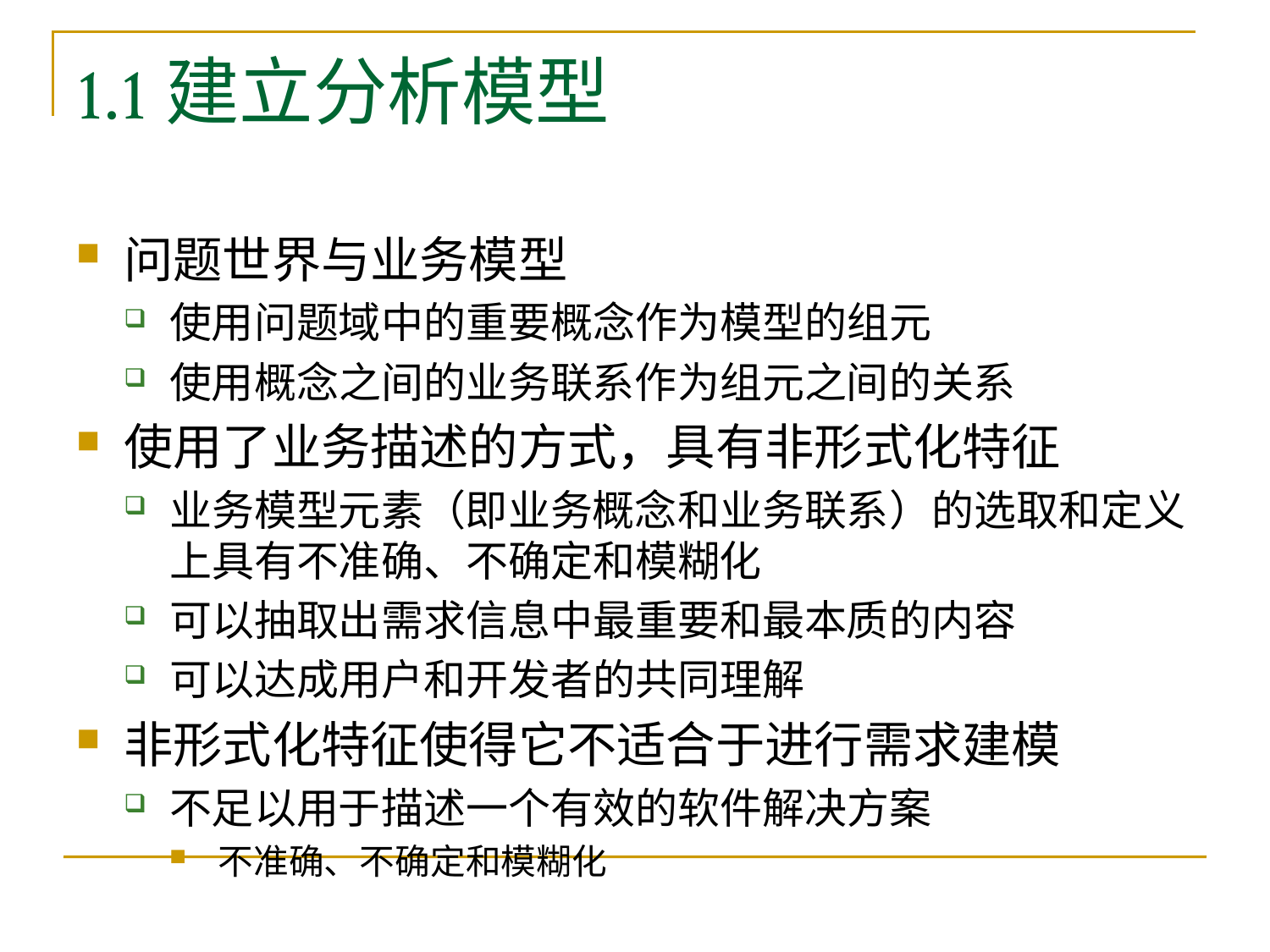

# 1.1建立分析模型
问题世界与业务模型
使用问题域中的重要概念作为模型的组元
使用概念之间的业务联系作为组元之间的关系
使用了业务描述的方式，具有非形式化特征
业务模型元素（即业务概念和业务联系）的选取和定义上具有不准确、不确定和模糊化
可以抽取出需求信息中最重要和最本质的内容
可以达成用户和开发者的共同理解
非形式化特征使得它不适合于进行需求建模
不足以用于描述一个有效的软件解决方案
不准确、不确定和模糊化